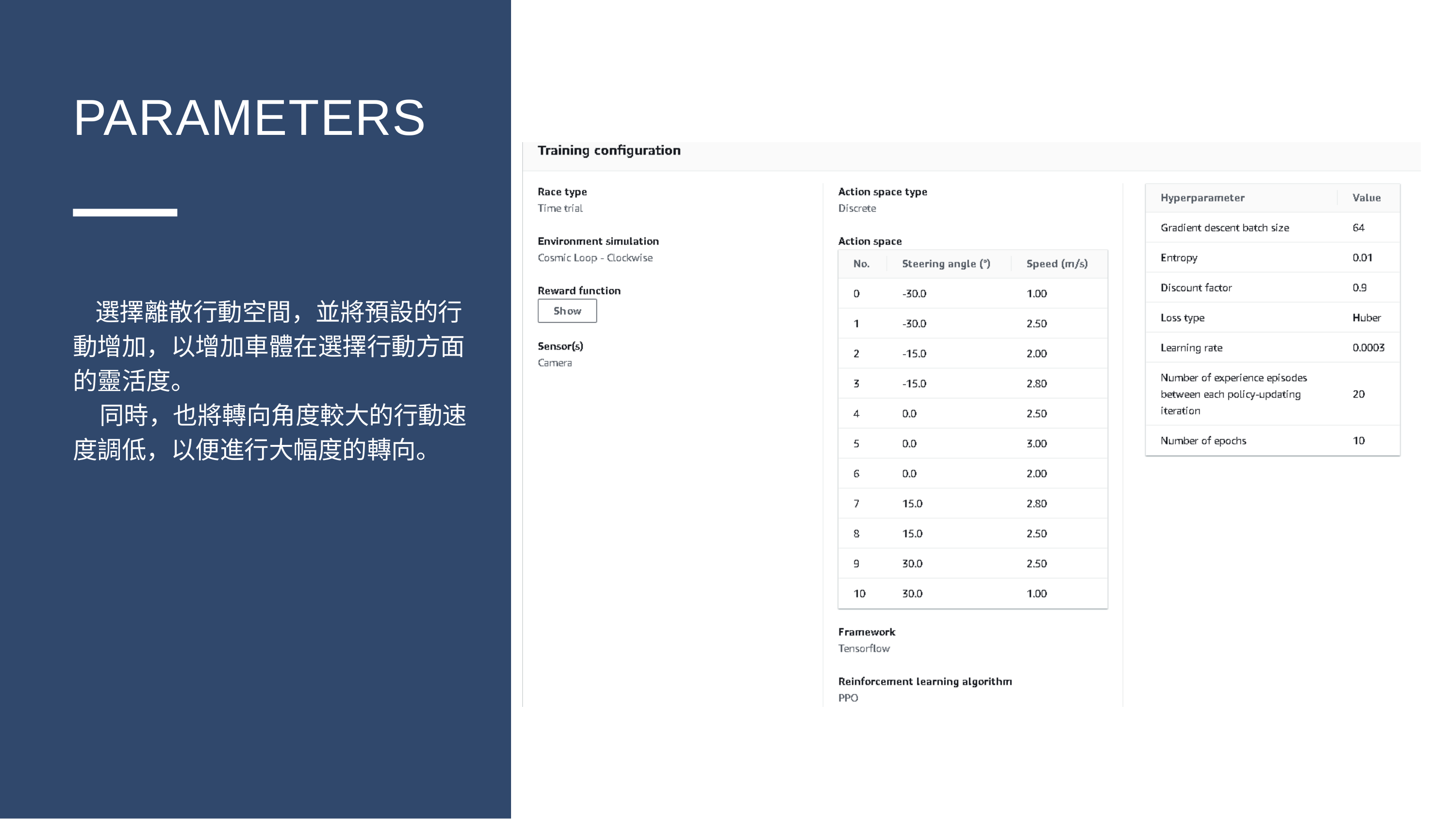

PARAMETERS

   選擇離散行動空間，並將預設的行動增加，以增加車體在選擇行動方面的靈活度。
   同時，也將轉向角度較大的行動速度調低，以便進行大幅度的轉向。